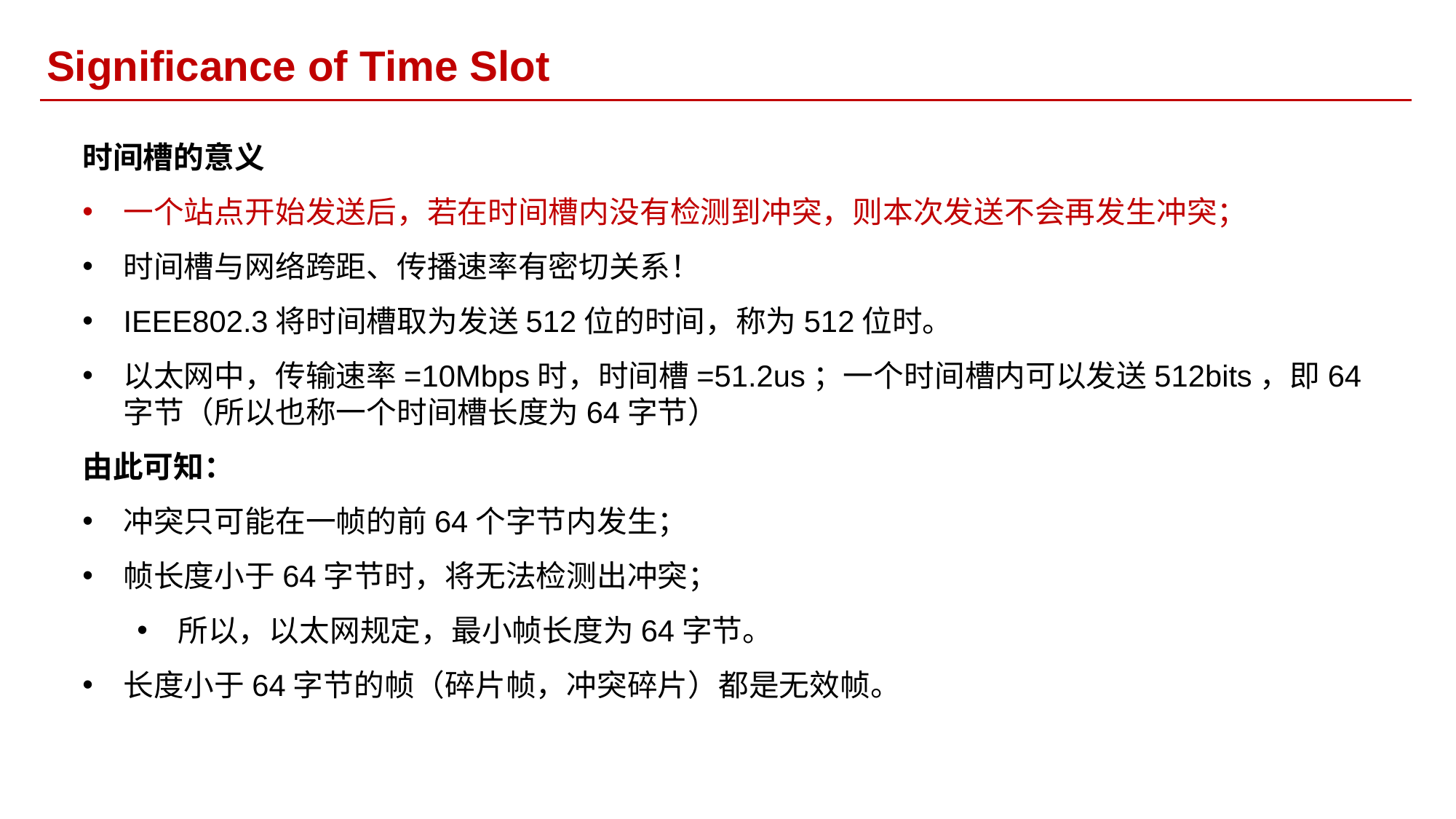

Significance of Time Slot
时间槽的意义
一个站点开始发送后，若在时间槽内没有检测到冲突，则本次发送不会再发生冲突；
时间槽与网络跨距、传播速率有密切关系！
IEEE802.3将时间槽取为发送512位的时间，称为512位时。
以太网中，传输速率=10Mbps时，时间槽=51.2us；一个时间槽内可以发送512bits，即64字节（所以也称一个时间槽长度为64字节）
由此可知：
冲突只可能在一帧的前64个字节内发生；
帧长度小于64字节时，将无法检测出冲突；
所以，以太网规定，最小帧长度为64字节。
长度小于64字节的帧（碎片帧，冲突碎片）都是无效帧。